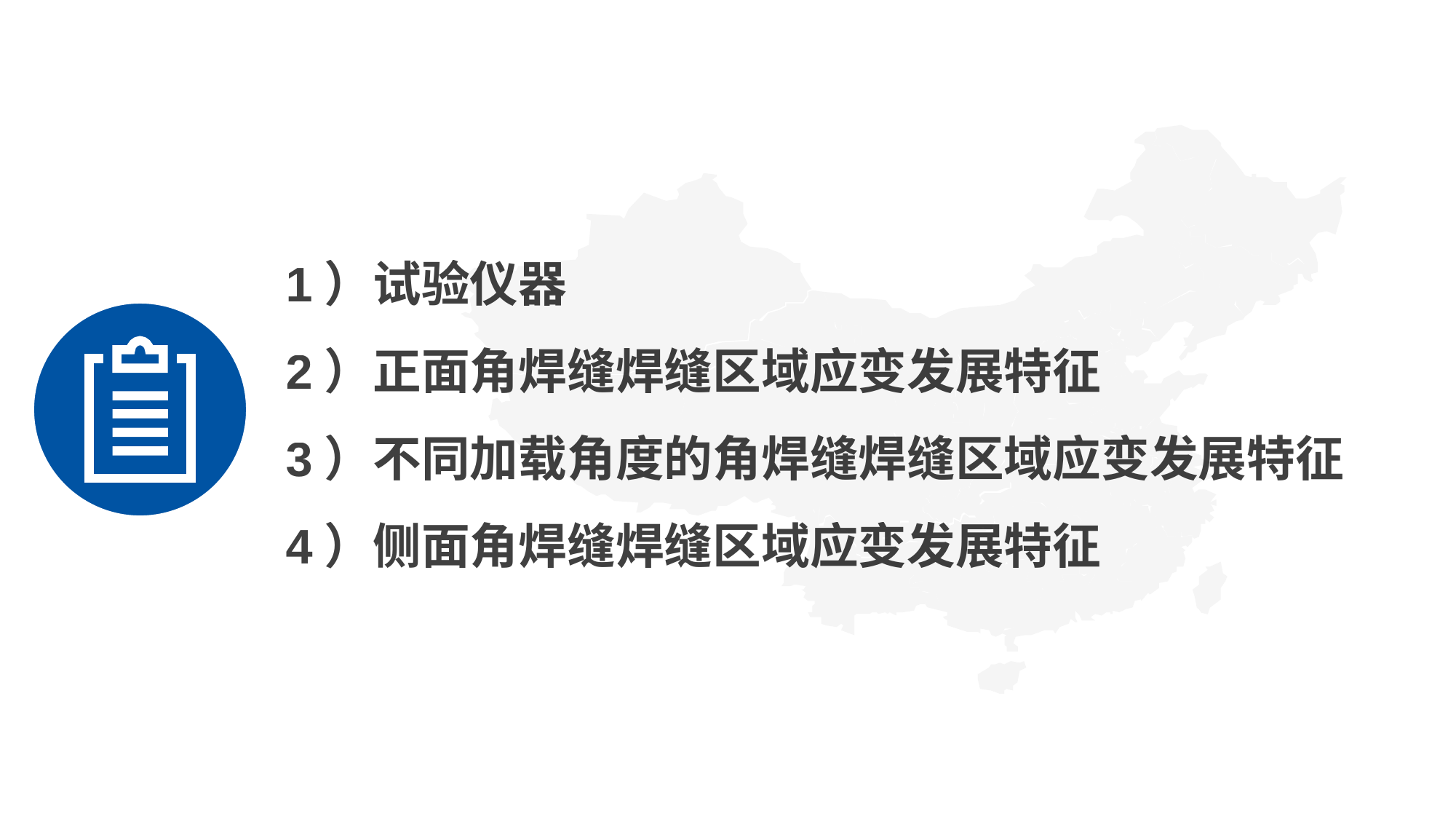

目 录
Contents
1）试验仪器
2）正面角焊缝焊缝区域应变发展特征
3）不同加载角度的角焊缝焊缝区域应变发展特征
4）侧面角焊缝焊缝区域应变发展特征